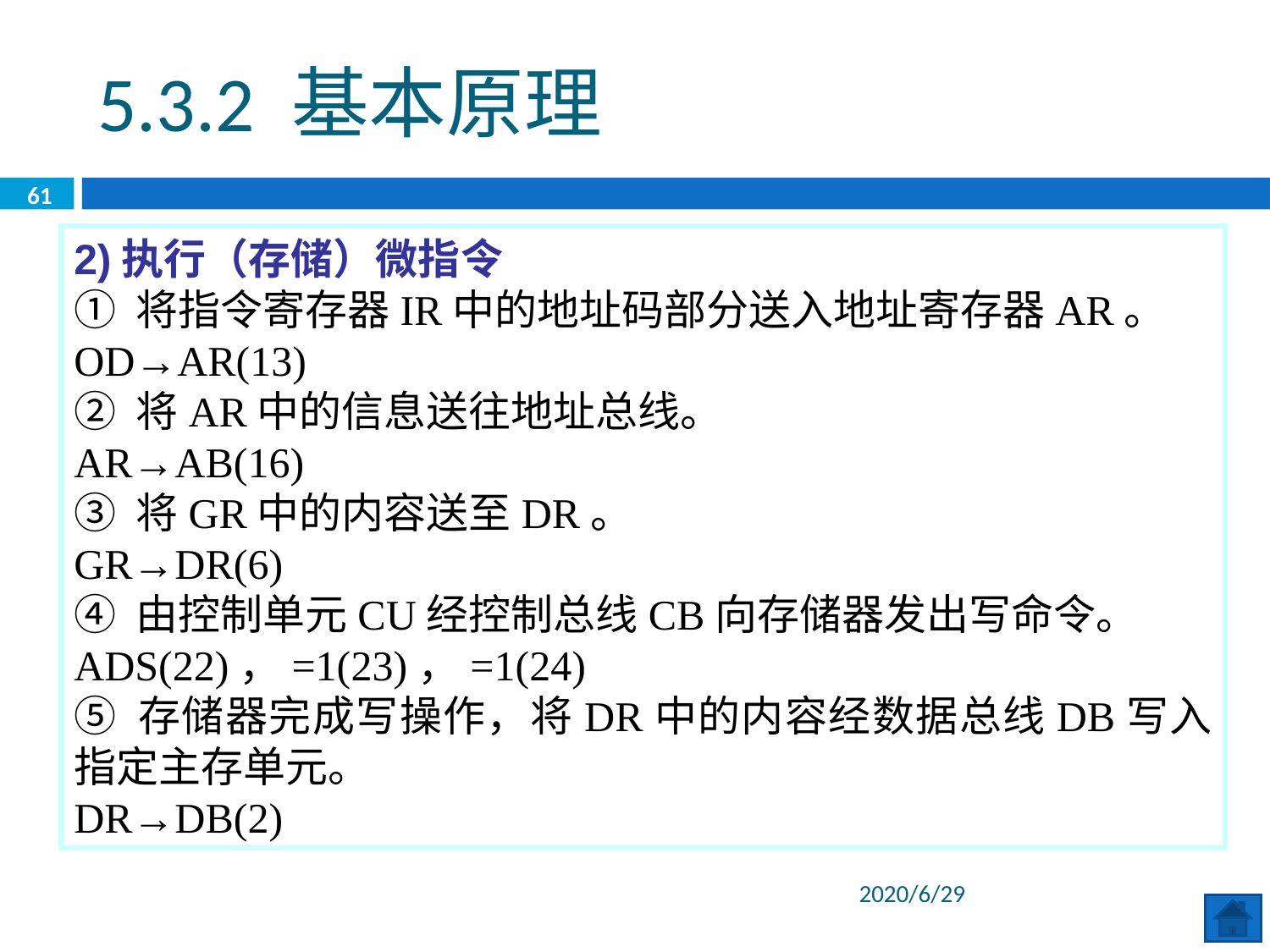

5.3.2 基本原理
61
2)执行（存储）微指令
① 将指令寄存器IR中的地址码部分送入地址寄存器AR。
OD→AR(13)
② 将AR中的信息送往地址总线。
AR→AB(16)
③ 将GR中的内容送至DR。
GR→DR(6)
④ 由控制单元CU经控制总线CB向存储器发出写命令。
ADS(22)，=1(23)，=1(24)
⑤ 存储器完成写操作，将DR中的内容经数据总线DB写入指定主存单元。
DR→DB(2)
2020/6/29